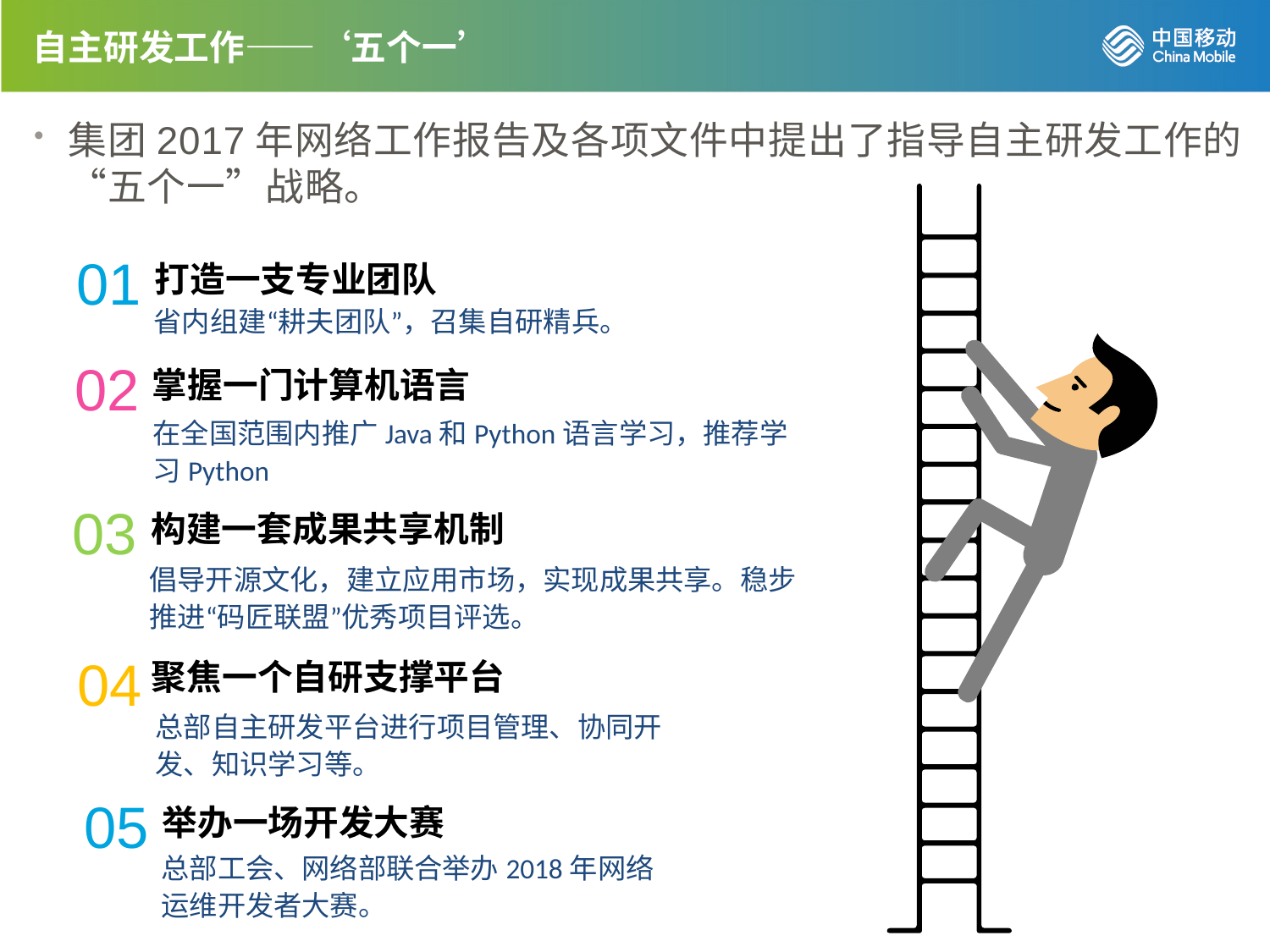

自主研发工作——‘五个一’
集团2017年网络工作报告及各项文件中提出了指导自主研发工作的“五个一”战略。

01
打造一支专业团队
省内组建“耕夫团队”，召集自研精兵。
02
掌握一门计算机语言
在全国范围内推广Java和Python语言学习，推荐学习Python
03
构建一套成果共享机制
倡导开源文化，建立应用市场，实现成果共享。稳步推进“码匠联盟”优秀项目评选。
04
聚焦一个自研支撑平台
总部自主研发平台进行项目管理、协同开发、知识学习等。
05
举办一场开发大赛
总部工会、网络部联合举办2018年网络运维开发者大赛。
9